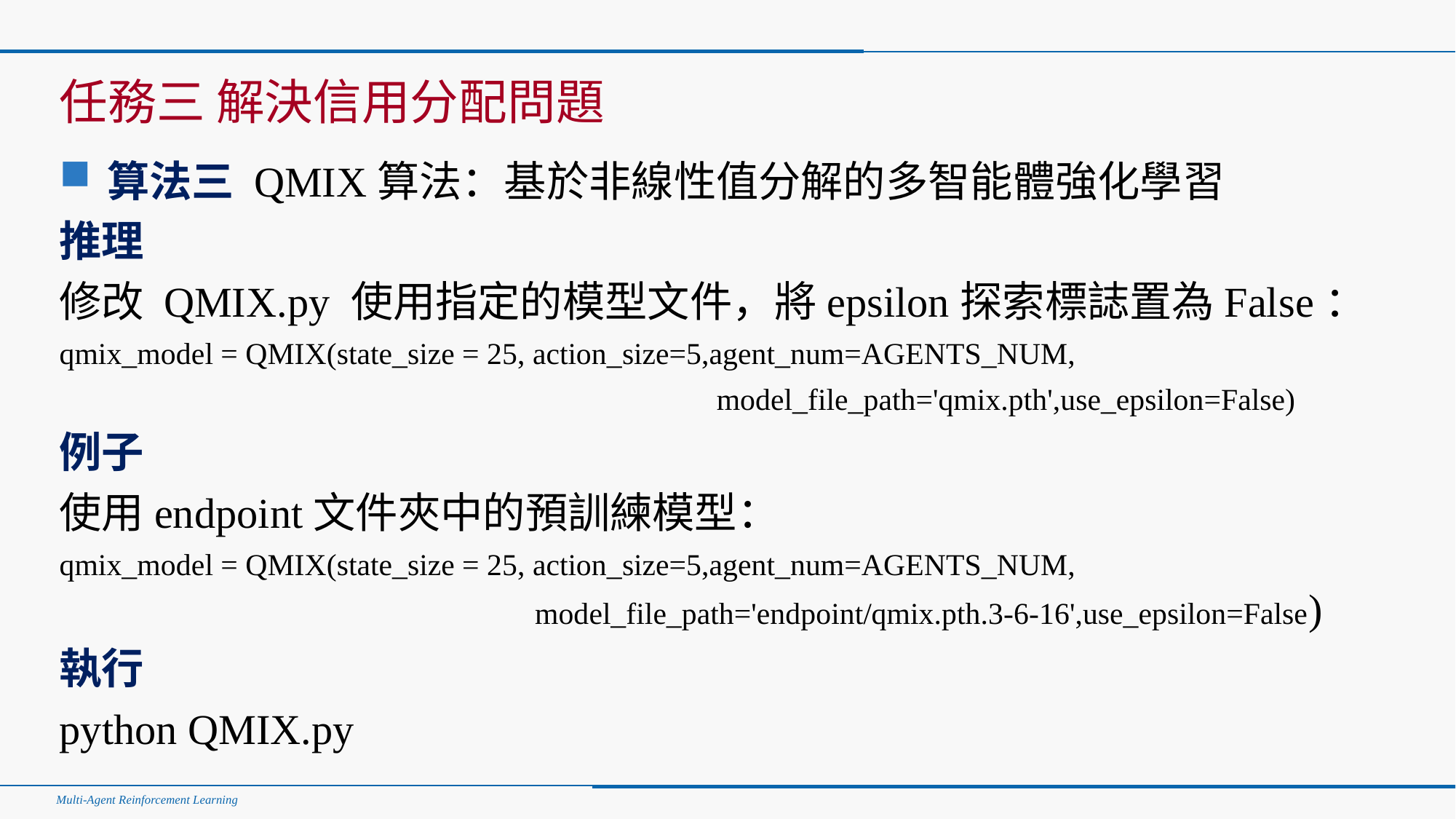

#
任務三 解決信用分配問題
算法三 QMIX算法：基於非線性值分解的多智能體強化學習
推理
修改 QMIX.py 使用指定的模型文件，將epsilon探索標誌置為False：
qmix_model = QMIX(state_size = 25, action_size=5,agent_num=AGENTS_NUM,
                                                                                      model_file_path='qmix.pth',use_epsilon=False)
例子
使用endpoint文件夾中的預訓練模型：
qmix_model = QMIX(state_size = 25, action_size=5,agent_num=AGENTS_NUM, 				                                                model_file_path='endpoint/qmix.pth.3-6-16',use_epsilon=False)
執行
python QMIX.py

71